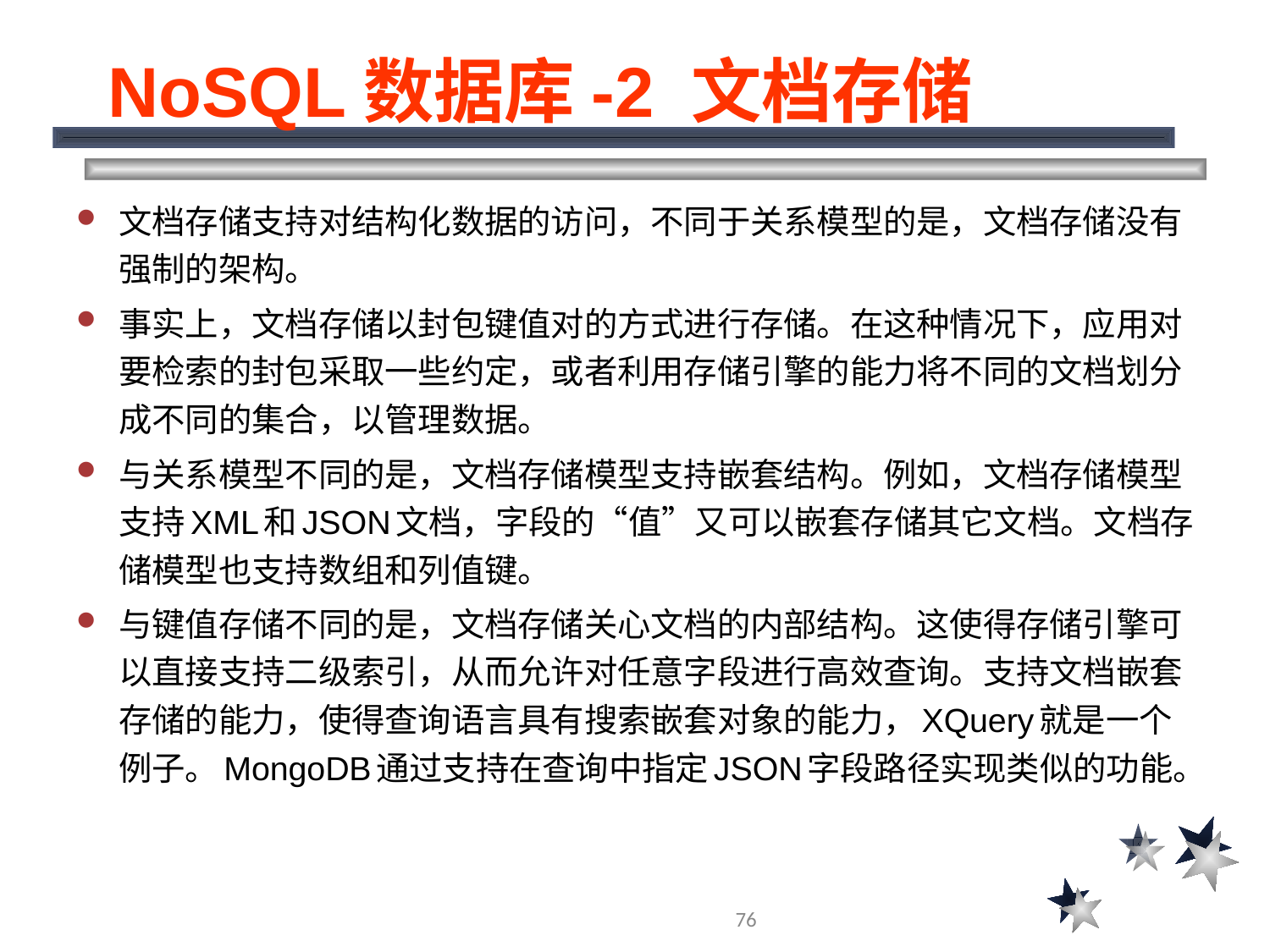

# NoSQL数据库-2 文档存储
文档存储支持对结构化数据的访问，不同于关系模型的是，文档存储没有强制的架构。
事实上，文档存储以封包键值对的方式进行存储。在这种情况下，应用对要检索的封包采取一些约定，或者利用存储引擎的能力将不同的文档划分成不同的集合，以管理数据。
与关系模型不同的是，文档存储模型支持嵌套结构。例如，文档存储模型支持XML和JSON文档，字段的“值”又可以嵌套存储其它文档。文档存储模型也支持数组和列值键。
与键值存储不同的是，文档存储关心文档的内部结构。这使得存储引擎可以直接支持二级索引，从而允许对任意字段进行高效查询。支持文档嵌套存储的能力，使得查询语言具有搜索嵌套对象的能力，XQuery就是一个例子。MongoDB通过支持在查询中指定JSON字段路径实现类似的功能。

76